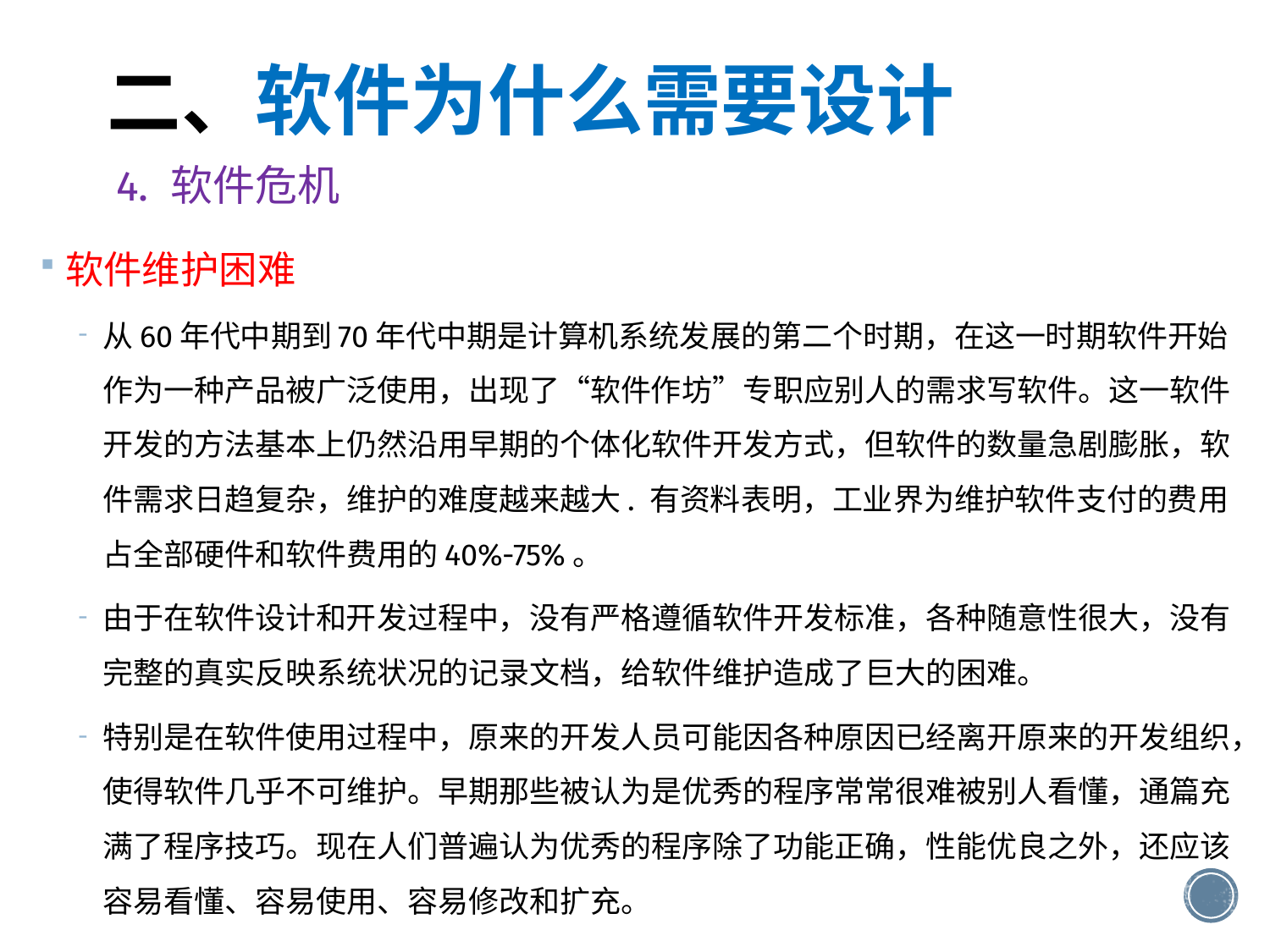

# 二、软件为什么需要设计
4. 软件危机
软件维护困难
从60年代中期到70年代中期是计算机系统发展的第二个时期，在这一时期软件开始作为一种产品被广泛使用，出现了“软件作坊”专职应别人的需求写软件。这一软件开发的方法基本上仍然沿用早期的个体化软件开发方式，但软件的数量急剧膨胀，软件需求日趋复杂，维护的难度越来越大. 有资料表明，工业界为维护软件支付的费用占全部硬件和软件费用的40%-75%。
由于在软件设计和开发过程中，没有严格遵循软件开发标准，各种随意性很大，没有完整的真实反映系统状况的记录文档，给软件维护造成了巨大的困难。
特别是在软件使用过程中，原来的开发人员可能因各种原因已经离开原来的开发组织，使得软件几乎不可维护。早期那些被认为是优秀的程序常常很难被别人看懂，通篇充满了程序技巧。现在人们普遍认为优秀的程序除了功能正确，性能优良之外，还应该容易看懂、容易使用、容易修改和扩充。